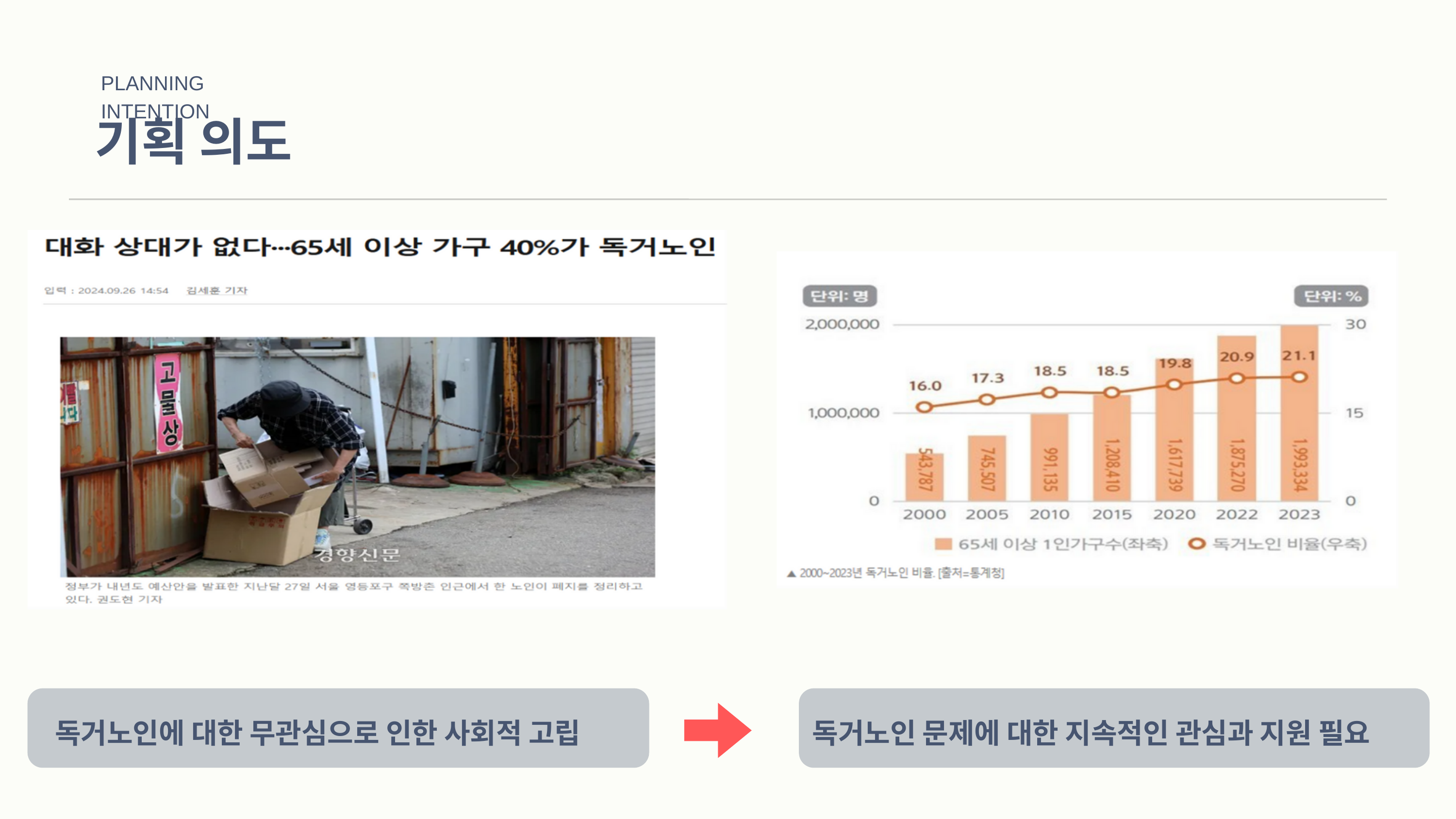

PLANNING INTENTION

기획 의도

독거노인에 대한 무관심으로 인한 사회적 고립
독거노인 문제에 대한 지속적인 관심과 지원 필요